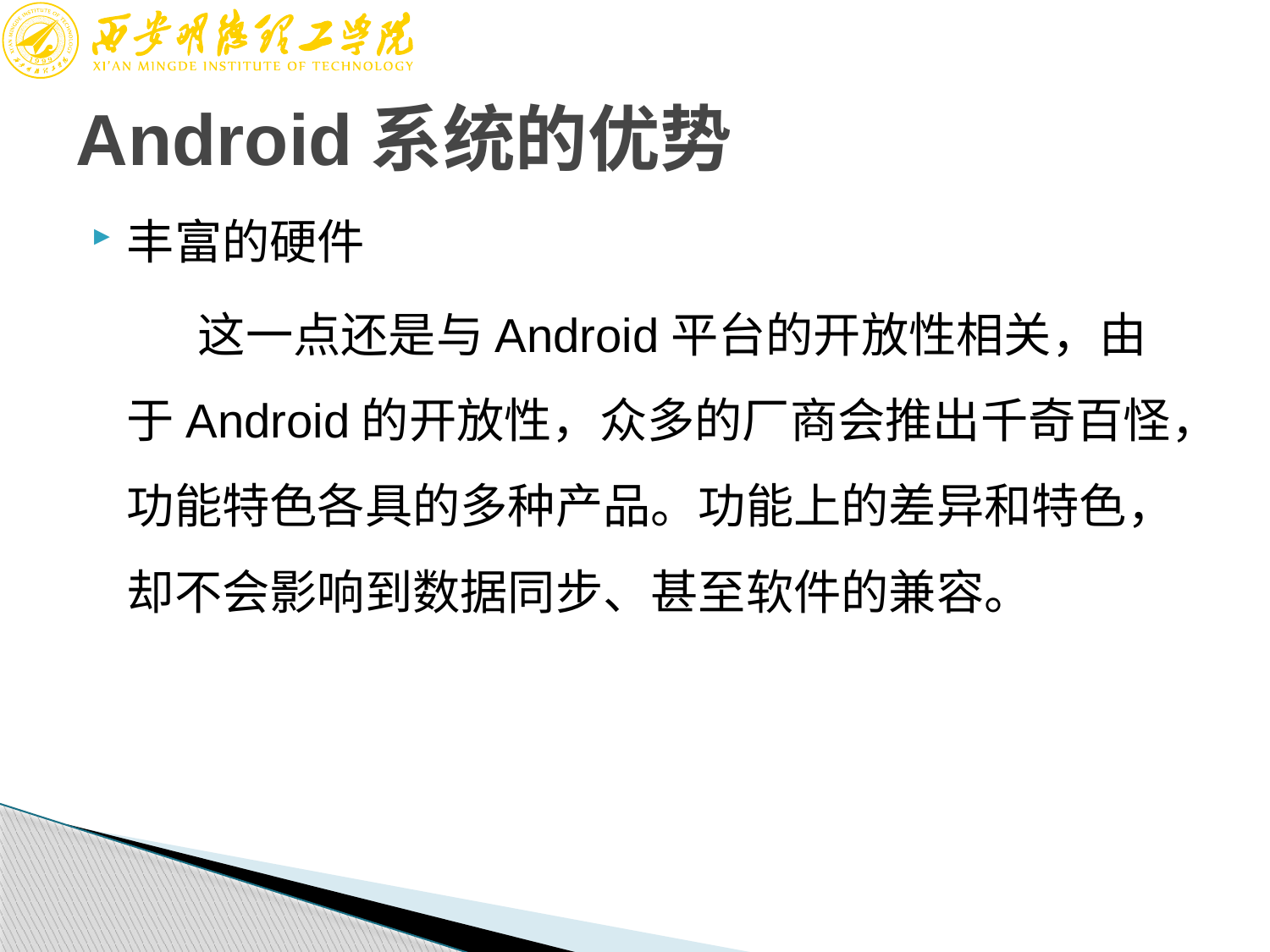

# Android系统的优势
丰富的硬件
         这一点还是与Android平台的开放性相关，由于Android的开放性，众多的厂商会推出千奇百怪，功能特色各具的多种产品。功能上的差异和特色，却不会影响到数据同步、甚至软件的兼容。